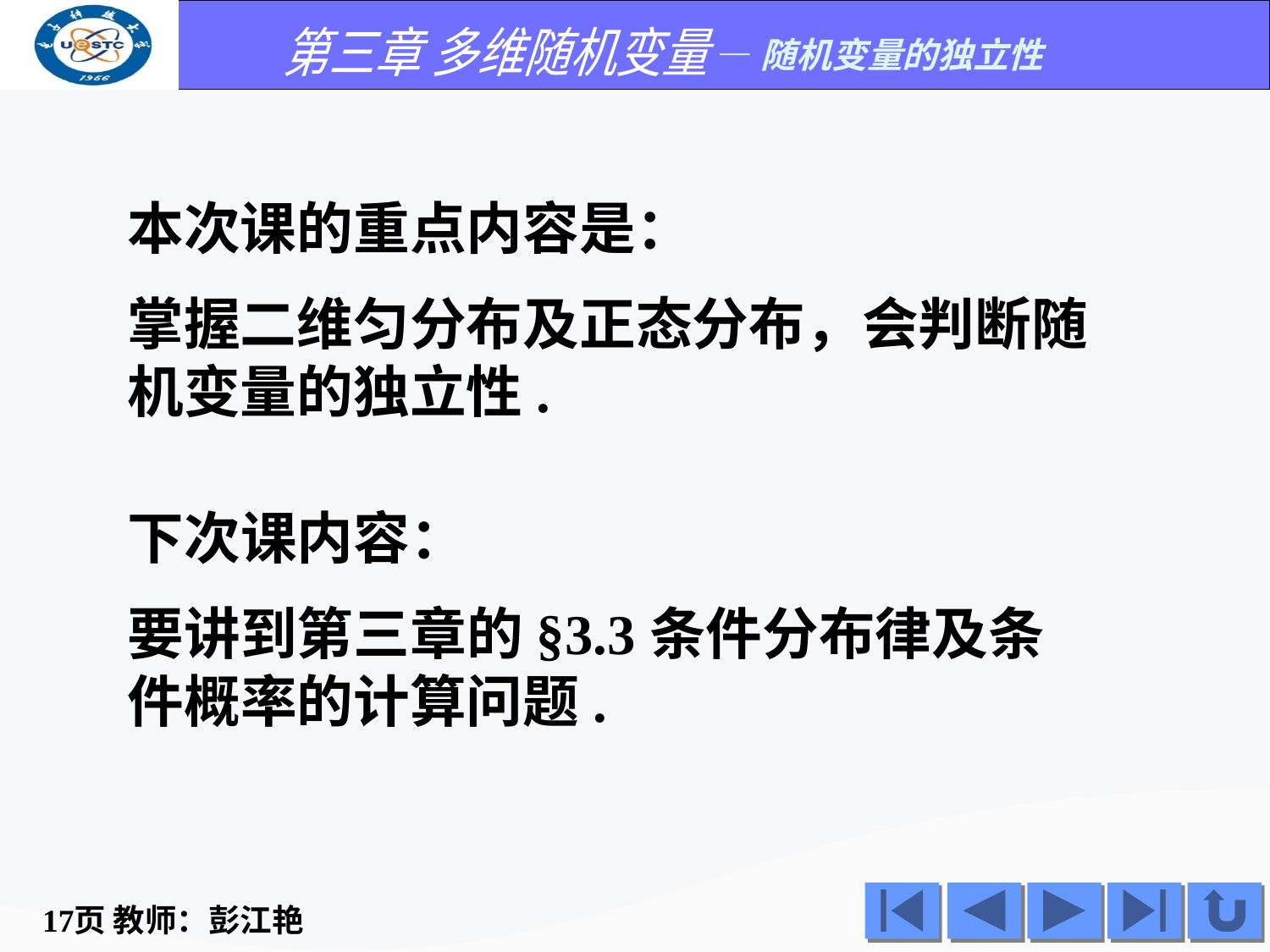

本次课的重点内容是：
掌握二维匀分布及正态分布，会判断随机变量的独立性.
下次课内容：
要讲到第三章的§3.3条件分布律及条件概率的计算问题.